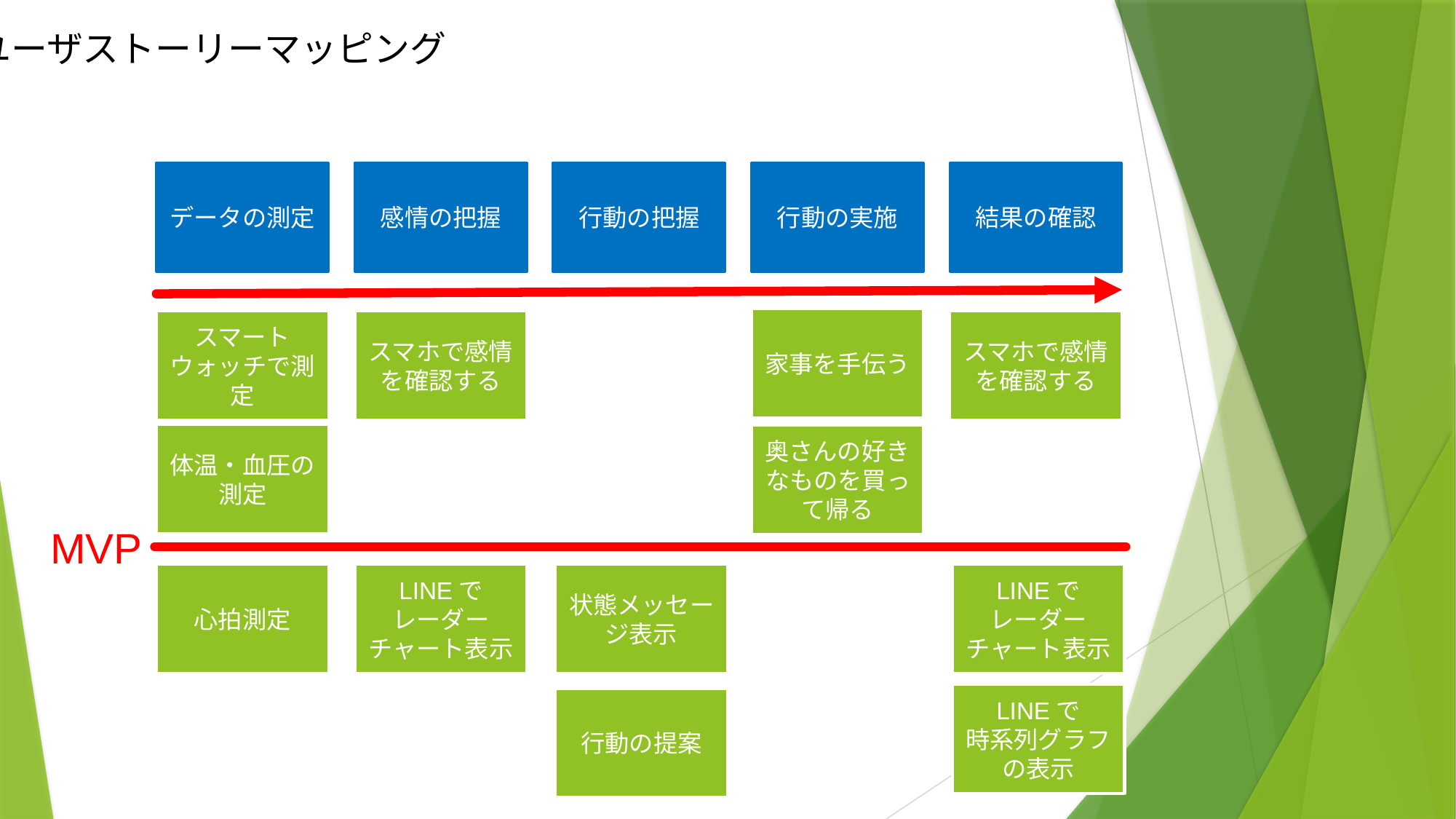

ユーザストーリーマッピング
データの測定
感情の把握
行動の把握
行動の実施
結果の確認
家事を手伝う
スマートウォッチで測定
スマホで感情を確認する
スマホで感情を確認する
体温・血圧の測定
奥さんの好きなものを買って帰る
MVP
心拍測定
LINEで
レーダーチャート表示
状態メッセージ表示
LINEで
レーダーチャート表示
LINEで
時系列グラフの表示
行動の提案